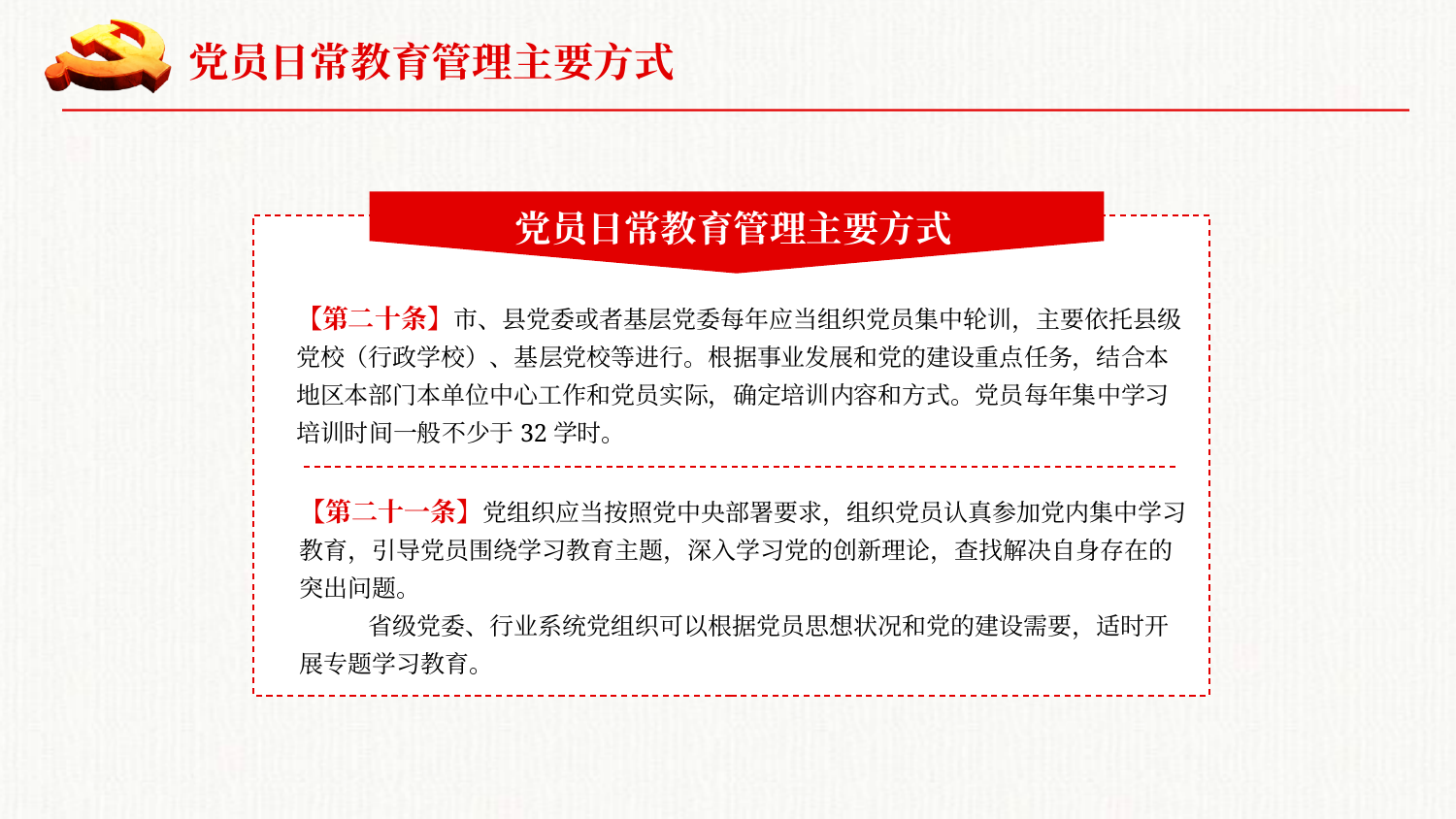

党员日常教育管理主要方式

党员日常教育管理主要方式

【第二十条】市、县党委或者基层党委每年应当组织党员集中轮训，主要依托县级党校（行政学校）、基层党校等进行。根据事业发展和党的建设重点任务，结合本地区本部门本单位中心工作和党员实际，确定培训内容和方式。党员每年集中学习培训时间一般不少于32学时。
【第二十一条】党组织应当按照党中央部署要求，组织党员认真参加党内集中学习教育，引导党员围绕学习教育主题，深入学习党的创新理论，查找解决自身存在的突出问题。
          省级党委、行业系统党组织可以根据党员思想状况和党的建设需要，适时开展专题学习教育。